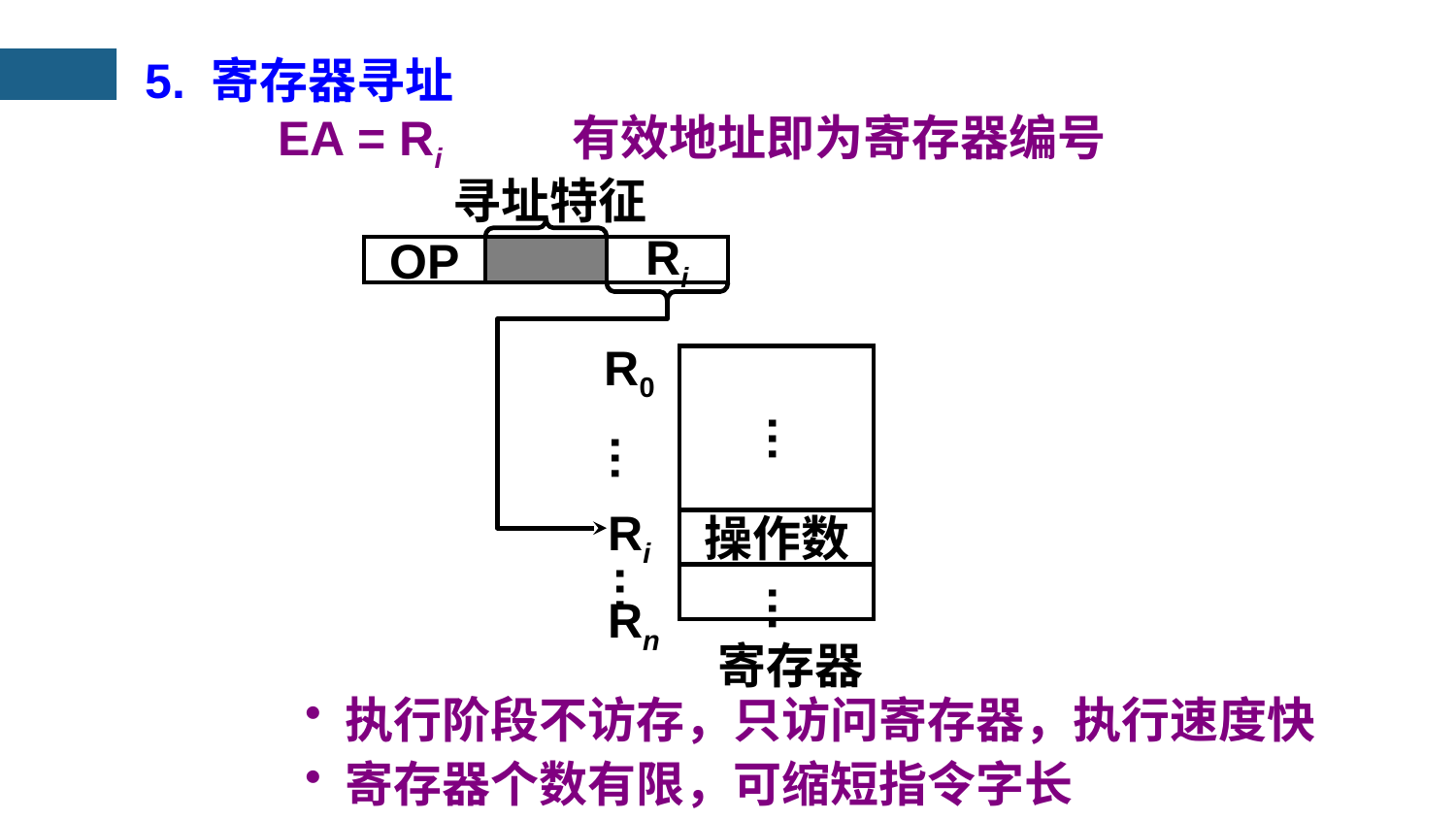

5. 寄存器寻址
EA = Ri
有效地址即为寄存器编号
寻址特征

OP

Ri

R0

…
…

Ri
操作数
…

…
Rn
寄存器
 执行阶段不访存，只访问寄存器，执行速度快
 寄存器个数有限，可缩短指令字长